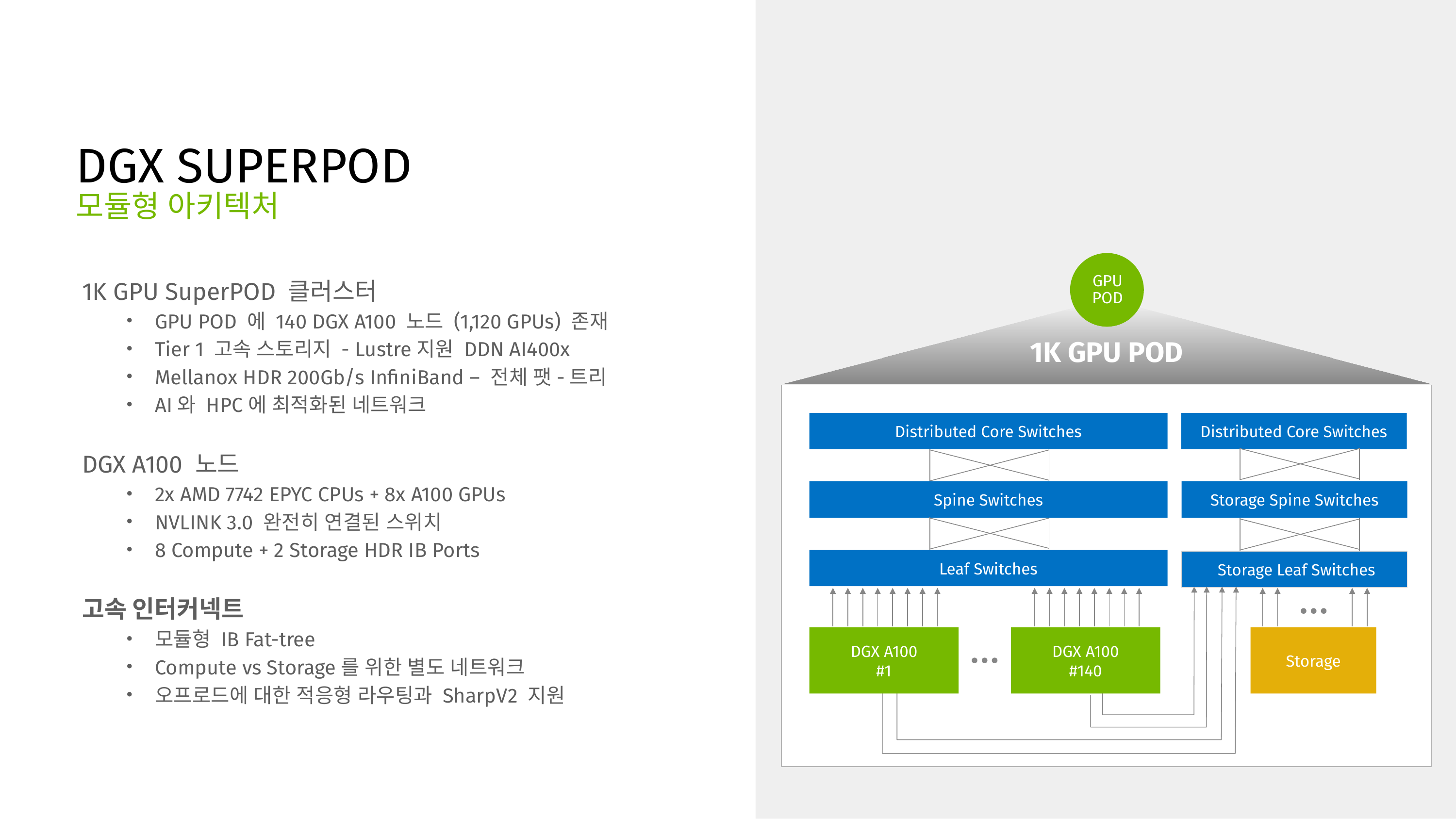

# DGX SUPERPOD
모듈형 아키텍처

GPU
POD
1K GPU SuperPOD 클러스터
GPU POD 에 140 DGX A100 노드 (1,120 GPUs) 존재
Tier 1 고속 스토리지 - Lustre지원 DDN AI400x
Mellanox HDR 200Gb/s InfiniBand – 전체 팻-트리
AI와 HPC에 최적화된 네트워크

DGX A100 노드
2x AMD 7742 EPYC CPUs + 8x A100 GPUs
NVLINK 3.0 완전히 연결된 스위치
8 Compute + 2 Storage HDR IB Ports

고속 인터커넥트
모듈형 IB Fat-tree
Compute vs Storage를 위한 별도 네트워크
오프로드에 대한 적응형 라우팅과 SharpV2 지원

1K GPU POD

Distributed Core Switches
Distributed Core Switches
Storage Spine Switches
Spine Switches
Leaf Switches
 Storage Leaf Switches
…

…
DGX A100
#1
DGX A100
#140
Storage